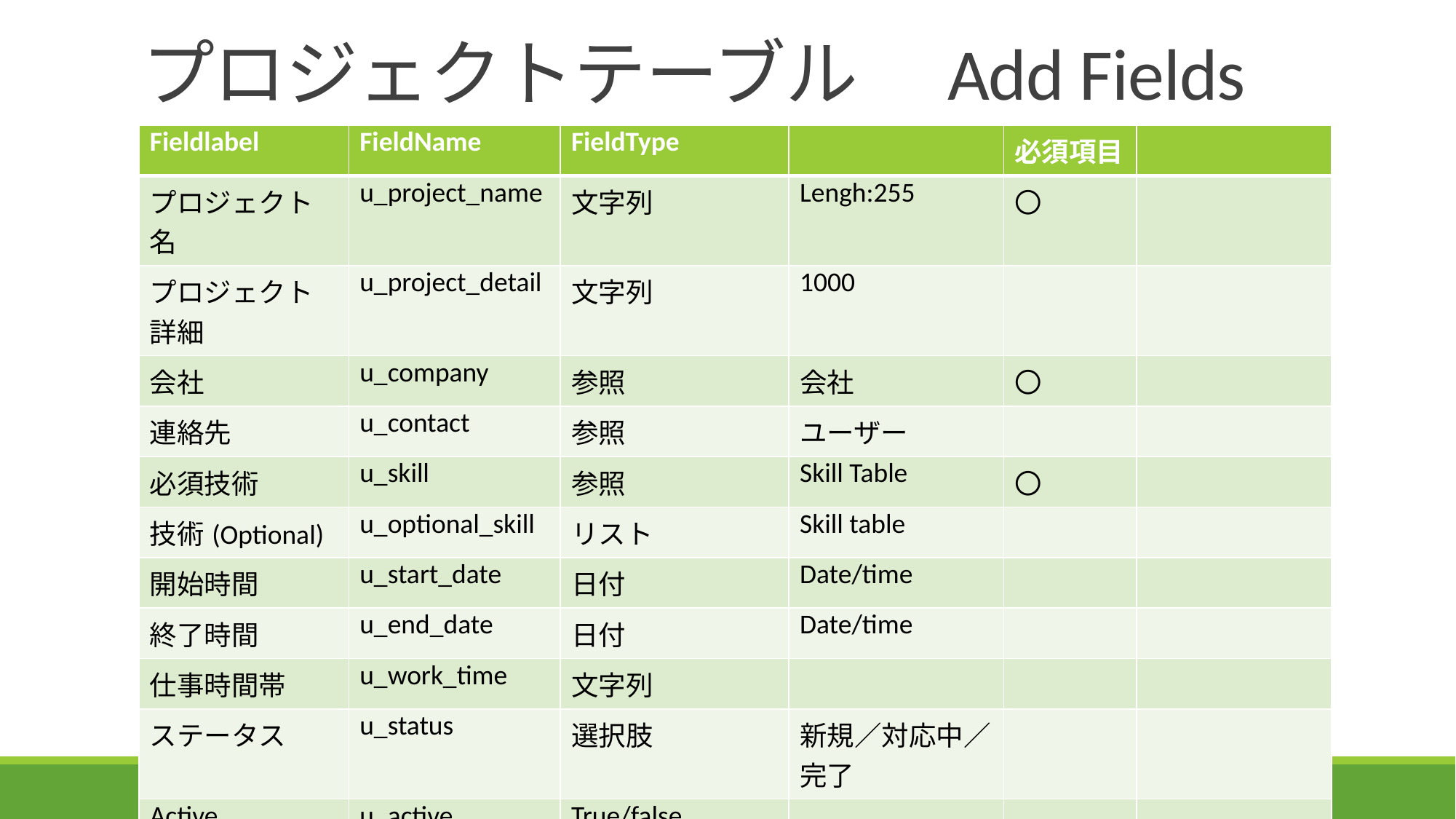

# プロジェクトテーブル　Add Fields
| Fieldlabel | FieldName | FieldType |  | 必須項目 |  |
| --- | --- | --- | --- | --- | --- |
| プロジェクト名 | u\_project\_name | 文字列 | Lengh:255 | 〇 |  |
| プロジェクト詳細 | u\_project\_detail | 文字列 | 1000 |  |  |
| 会社 | u\_company | 参照 | 会社 | 〇 |  |
| 連絡先 | u\_contact | 参照 | ユーザー |  |  |
| 必須技術 | u\_skill | 参照 | Skill Table | 〇 |  |
| 技術(Optional) | u\_optional\_skill | リスト | Skill table |  |  |
| 開始時間 | u\_start\_date | 日付 | Date/time |  |  |
| 終了時間 | u\_end\_date | 日付 | Date/time |  |  |
| 仕事時間帯 | u\_work\_time | 文字列 |  |  |  |
| ステータス | u\_status | 選択肢 | 新規／対応中／完了 |  |  |
| Active | u\_active | True/false |  |  |  |
|  |  |  |  |  |  |